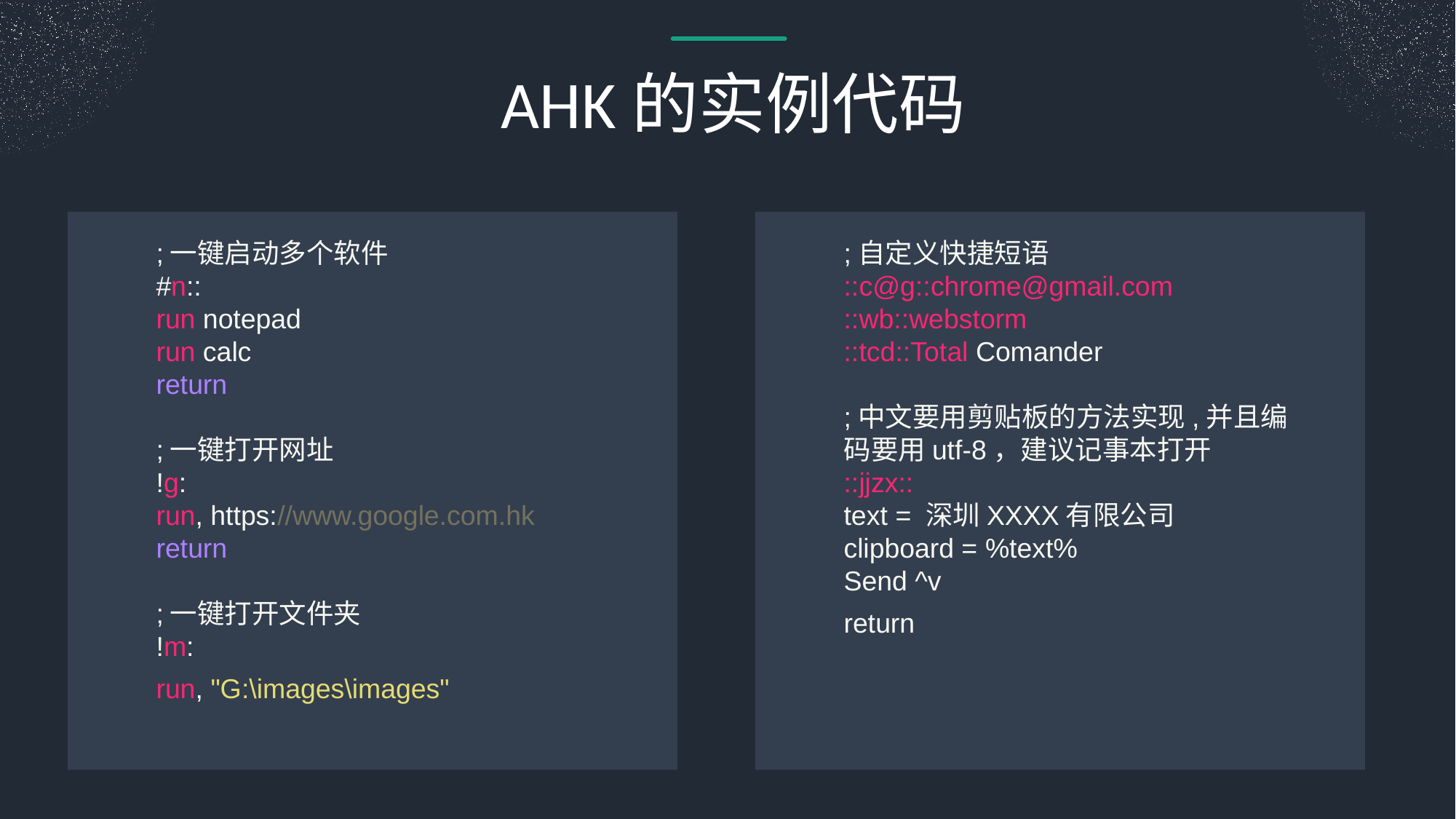

AHK的实例代码

;一键启动多个软件
#n::
run notepad
run calc
return
;一键打开网址
!g:
run, https://www.google.com.hk
return
;一键打开文件夹
!m:
run, "G:\images\images"
;自定义快捷短语
::c@g::chrome@gmail.com
::wb::webstorm
::tcd::Total Comander
;中文要用剪贴板的方法实现,并且编码要用utf-8，建议记事本打开
::jjzx::
text = 深圳XXXX有限公司
clipboard = %text%
Send ^v
return